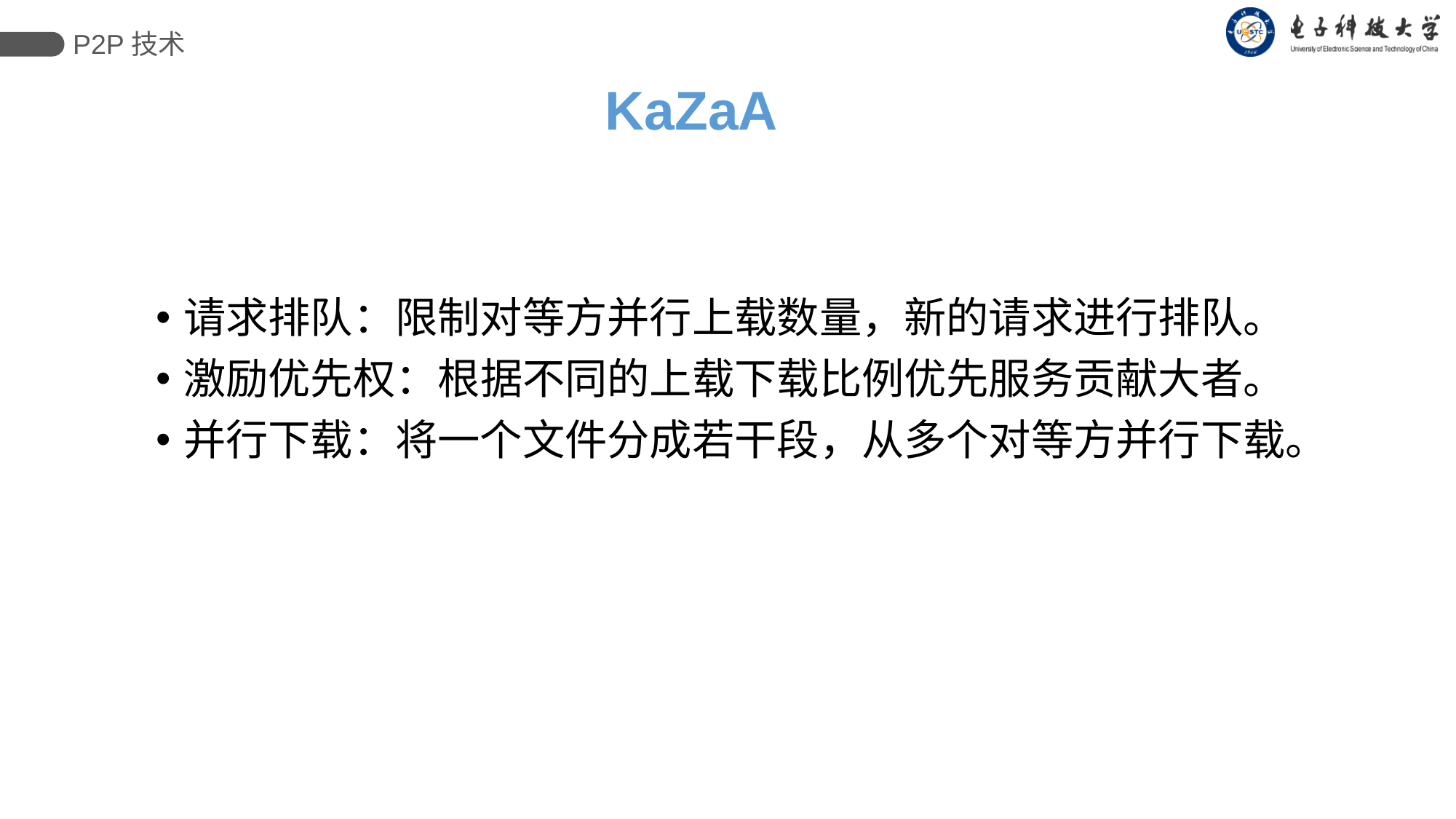

P2P技术
# KaZaA
请求排队：限制对等方并行上载数量，新的请求进行排队。
激励优先权：根据不同的上载下载比例优先服务贡献大者。
并行下载：将一个文件分成若干段，从多个对等方并行下载。